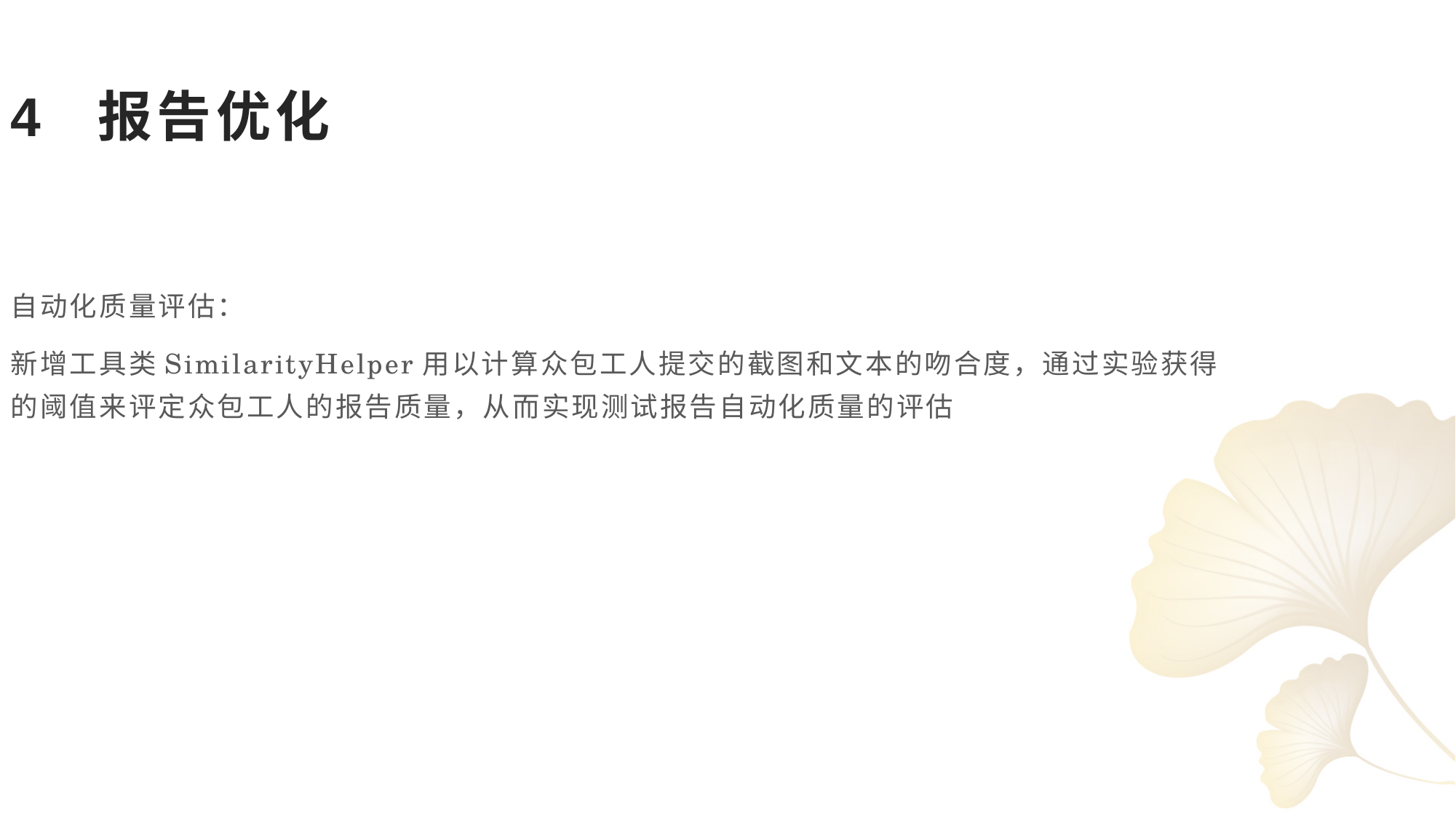

4  报告优化
自动化质量评估：
新增工具类SimilarityHelper用以计算众包工人提交的截图和文本的吻合度，通过实验获得的阈值来评定众包工人的报告质量，从而实现测试报告自动化质量的评估